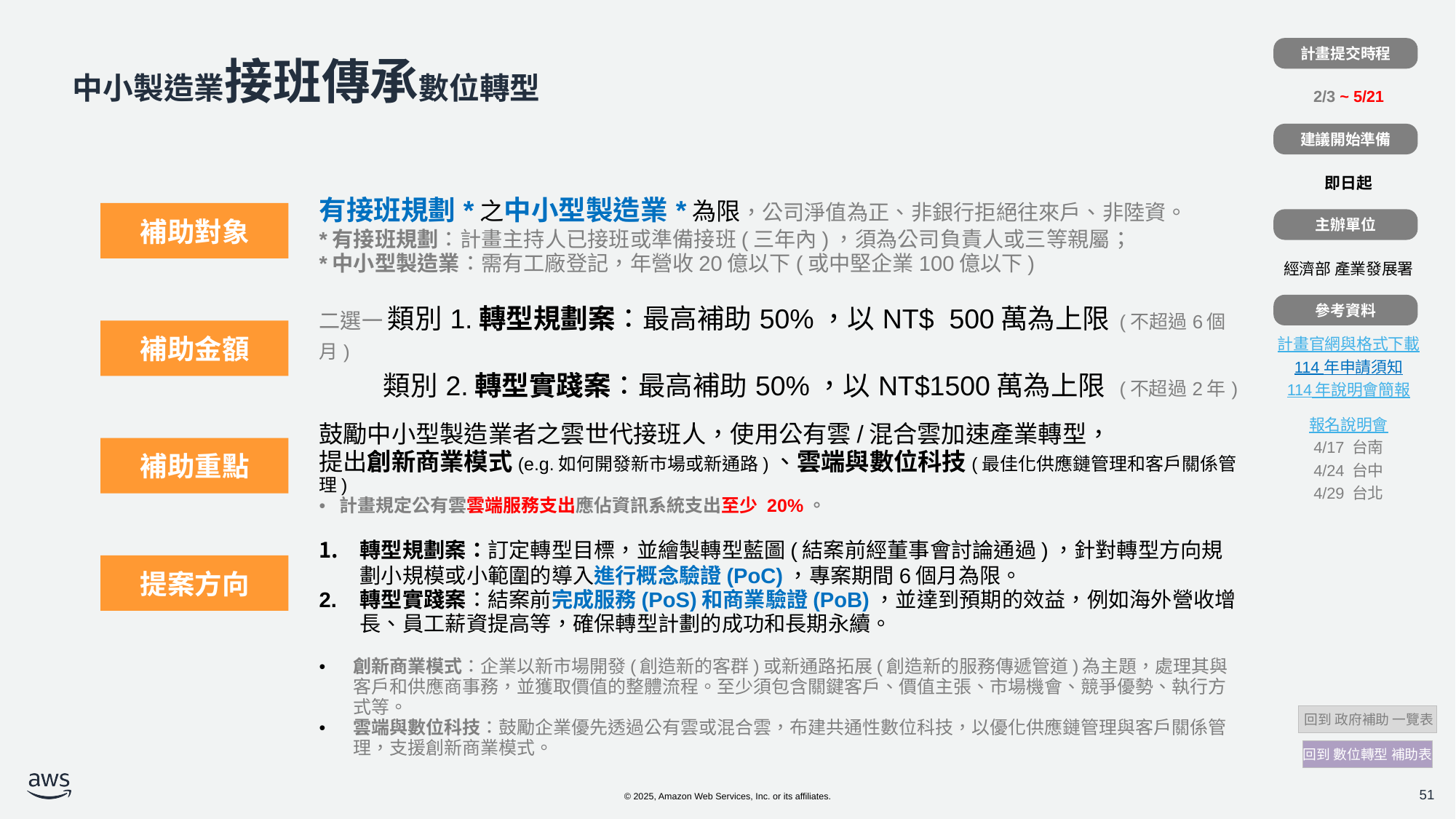

計畫提交時程
|  |
| --- |
| 2/3 ~ 5/21 |
|  |
| 即日起 |
|  |
| 經濟部 產業發展署 |
|  |
| 計畫官網與格式下載 114 年申請須知 114 年說明會簡報 報名說明會 4/17 台南 4/24 台中 4/29 台北 |
# 中小製造業接班傳承數位轉型
建議開始準備
|  | 有接班規劃\*之中小型製造業\*為限，公司淨值為正、非銀行拒絕往來戶、非陸資。 \*有接班規劃：計畫主持人已接班或準備接班(三年內)，須為公司負責人或三等親屬； \*中小型製造業：需有工廠登記，年營收20億以下(或中堅企業100億以下) |
| --- | --- |
|  | 二選一 類別1.轉型規劃案：最高補助50%，以NT$ 500萬為上限 (不超過6個月) 類別2.轉型實踐案：最高補助50%，以NT$1500萬為上限 (不超過2年) |
|  | 鼓勵中小型製造業者之雲世代接班人，使用公有雲/混合雲加速產業轉型， 提出創新商業模式(e.g.如何開發新市場或新通路)、雲端與數位科技(最佳化供應鏈管理和客戶關係管理) 計畫規定公有雲雲端服務支出應佔資訊系統支出至少 20%。 |
|  | 轉型規劃案：訂定轉型目標，並繪製轉型藍圖(結案前經董事會討論通過)，針對轉型方向規劃小規模或小範圍的導入進行概念驗證(PoC)，專案期間6個月為限。 轉型實踐案：結案前完成服務(PoS)和商業驗證(PoB)，並達到預期的效益，例如海外營收增長、員工薪資提高等，確保轉型計劃的成功和長期永續。 創新商業模式：企業以新市場開發(創造新的客群)或新通路拓展(創造新的服務傳遞管道)為主題，處理其與客戶和供應商事務，並獲取價值的整體流程。至少須包含關鍵客戶、價值主張、市場機會、競爭優勢、執行方式等。 雲端與數位科技：鼓勵企業優先透過公有雲或混合雲，布建共通性數位科技，以優化供應鏈管理與客戶關係管理，支援創新商業模式。 |
補助對象
主辦單位
參考資料
補助金額
補助重點
提案方向
 回到 政府補助 一覽表
回到 數位轉型 補助表
51